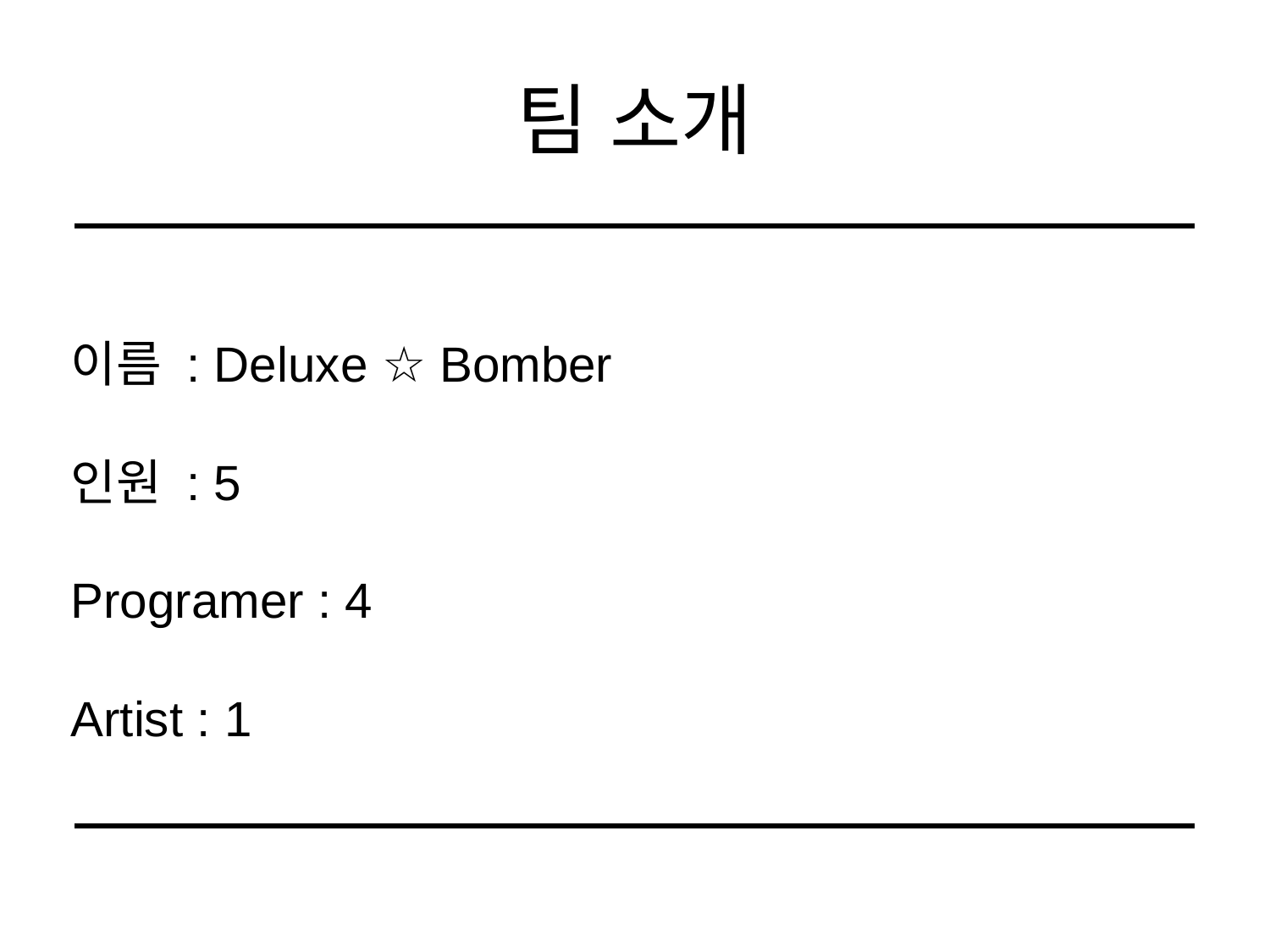

# 팀 소개
이름 : Deluxe ☆ Bomber

인원 : 5

Programer : 4

Artist : 1